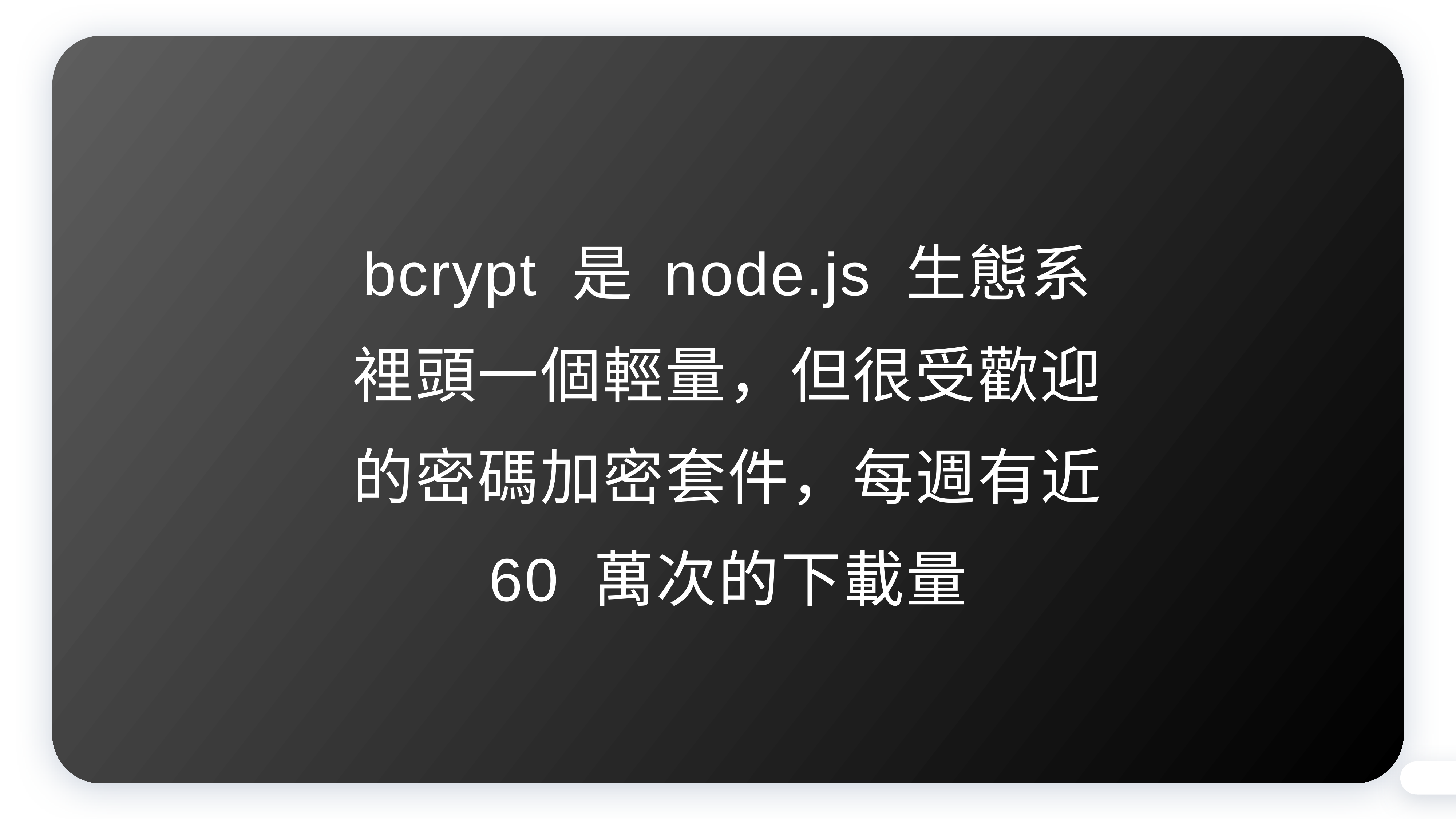

bcrypt 是 node.js 生態系裡頭一個輕量，但很受歡迎的密碼加密套件，每週有近 60 萬次的下載量
43